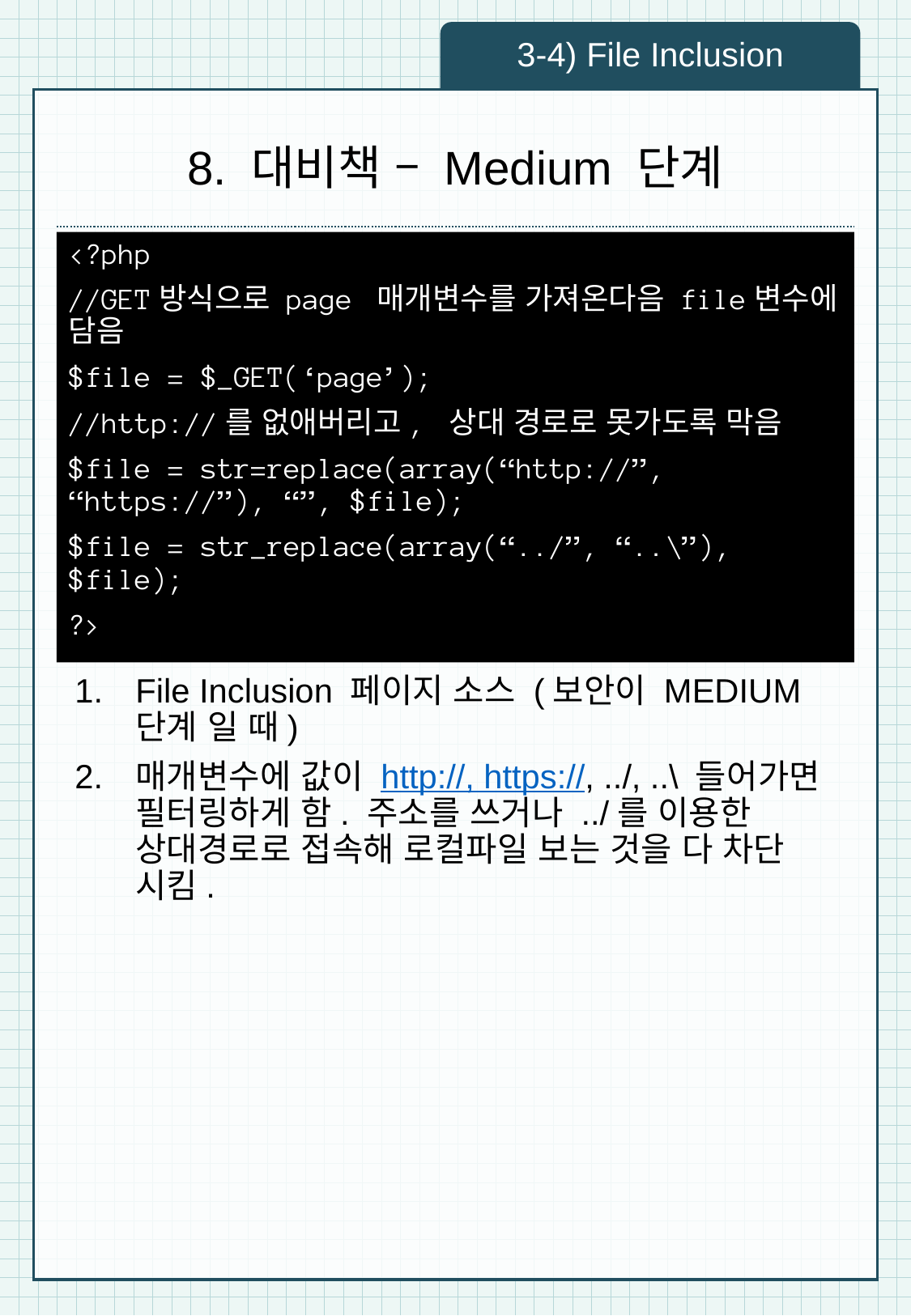

3-4) File Inclusion

# 8. 대비책 – Medium 단계
<?php
//GET방식으로 page 매개변수를 가져온다음 file변수에 담음
$file = $_GET(‘page’);
//http://를 없애버리고, 상대 경로로 못가도록 막음
$file = str=replace(array(“http://”, “https://”), “”, $file);
$file = str_replace(array(“../”, “..\”), $file);
?>
File Inclusion 페이지 소스 (보안이 MEDIUM단계 일 때)
매개변수에 값이 http://, https://, ../, ..\ 들어가면 필터링하게 함. 주소를 쓰거나 ../를 이용한 상대경로로 접속해 로컬파일 보는 것을 다 차단 시킴.